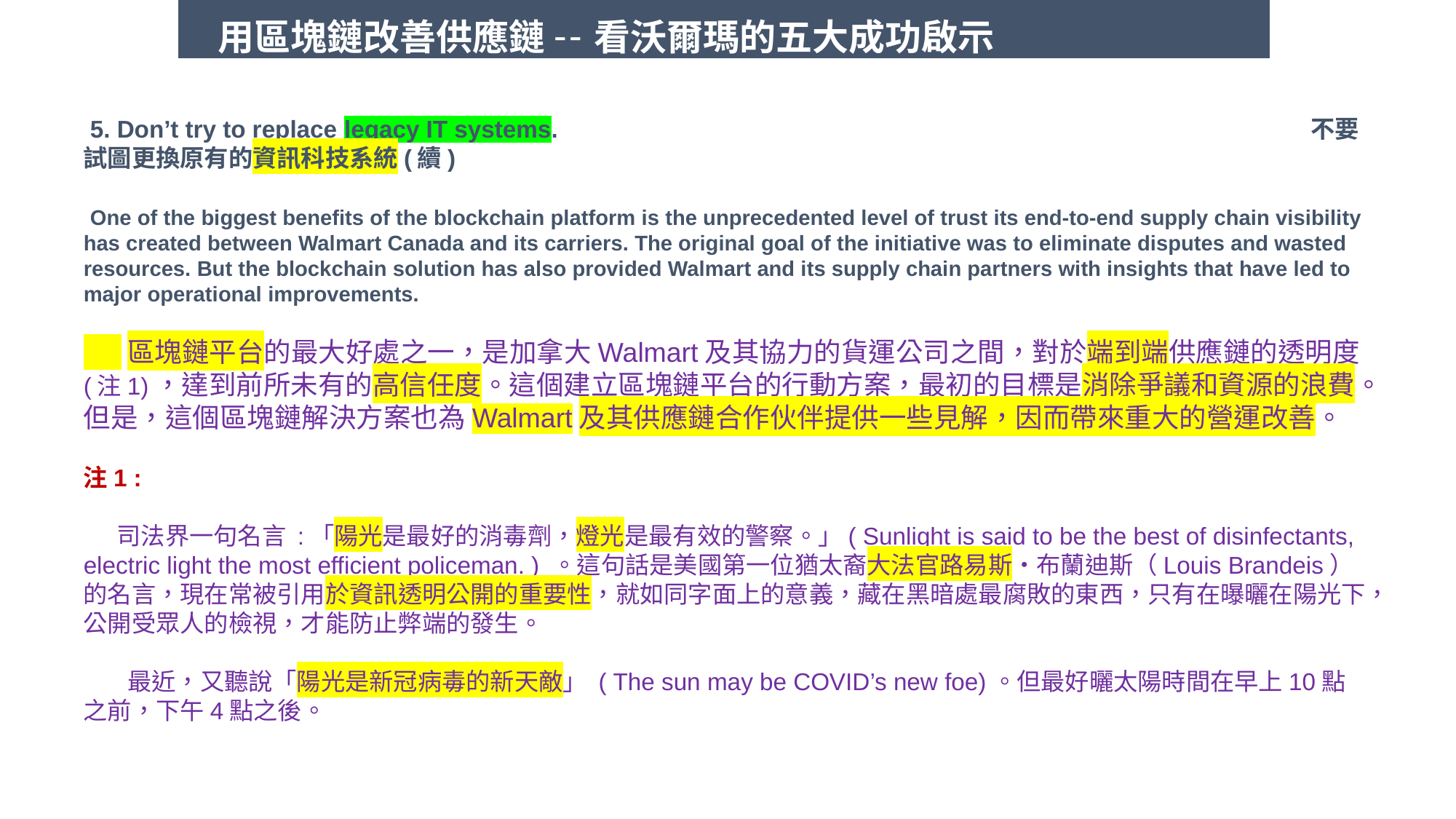

用區塊鏈改善供應鏈--看沃爾瑪的五大成功啟示

 5. Don’t try to replace legacy IT systems.                                                                                                               不要試圖更換原有的資訊科技系統(續)

 One of the biggest benefits of the blockchain platform is the unprecedented level of trust its end-to-end supply chain visibility has created between Walmart Canada and its carriers. The original goal of the initiative was to eliminate disputes and wasted resources. But the blockchain solution has also provided Walmart and its supply chain partners with insights that have led to major operational improvements.

       區塊鏈平台的最大好處之一，是加拿大Walmart及其協力的貨運公司之間，對於端到端供應鏈的透明度(注1)，達到前所未有的高信任度。這個建立區塊鏈平台的行動方案，最初的目標是消除爭議和資源的浪費。但是，這個區塊鏈解決方案也為Walmart及其供應鏈合作伙伴提供一些見解，因而帶來重大的營運改善。

注1 :

      司法界一句名言 :「陽光是最好的消毒劑，燈光是最有效的警察。」( Sunlight is said to be the best of disinfectants, electric light the most efficient policeman. ) 。這句話是美國第一位猶太裔大法官路易斯・布蘭迪斯（Louis Brandeis）的名言，現在常被引用於資訊透明公開的重要性，就如同字面上的意義，藏在黑暗處最腐敗的東西，只有在曝曬在陽光下，公開受眾人的檢視，才能防止弊端的發生。

       最近，又聽說「陽光是新冠病毒的新天敵」 ( The sun may be COVID’s new foe)。但最好曬太陽時間在早上10點之前，下午4點之後。